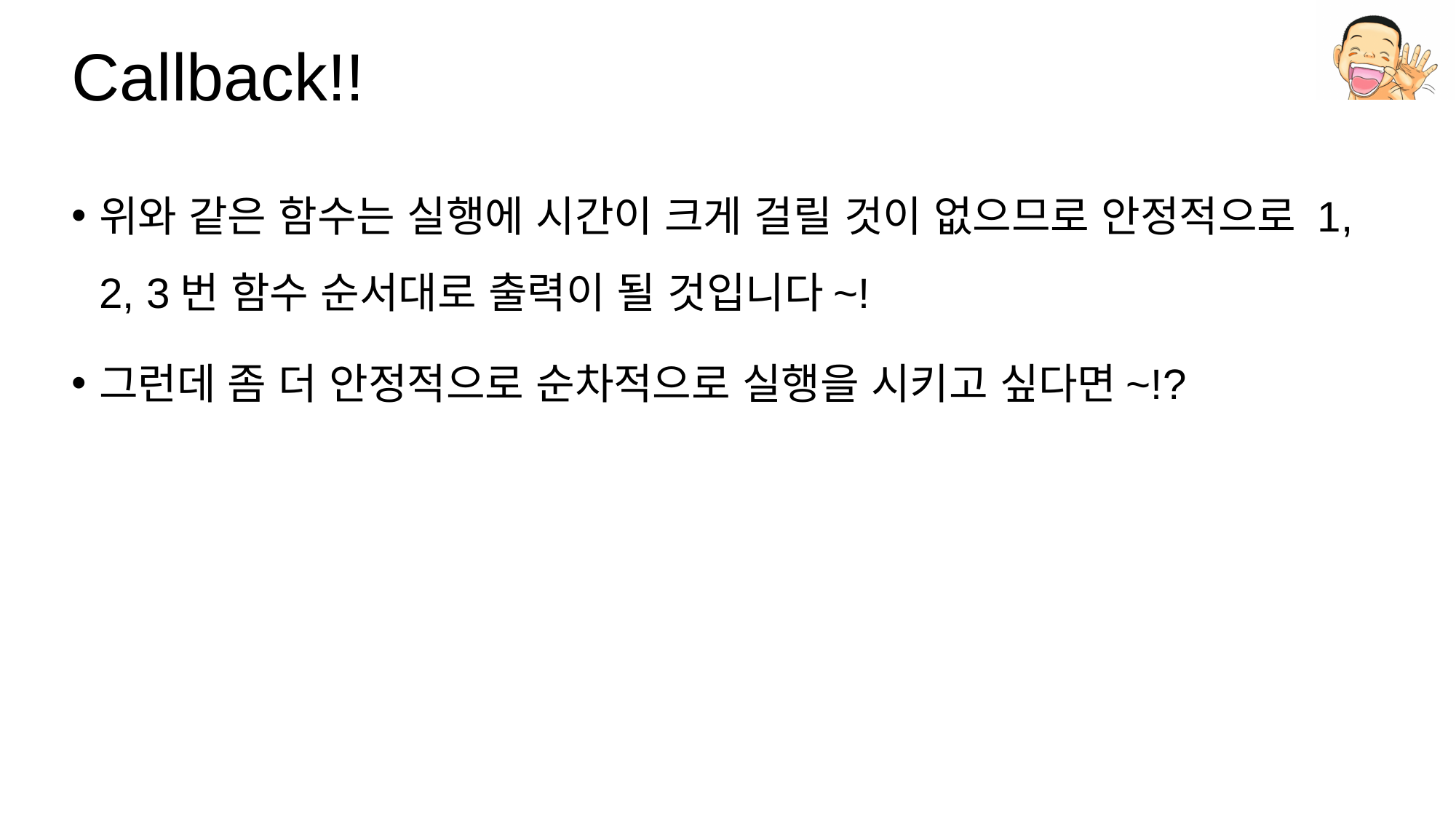

# Callback!!
위와 같은 함수는 실행에 시간이 크게 걸릴 것이 없으므로 안정적으로 1, 2, 3번 함수 순서대로 출력이 될 것입니다~!
그런데 좀 더 안정적으로 순차적으로 실행을 시키고 싶다면~!?